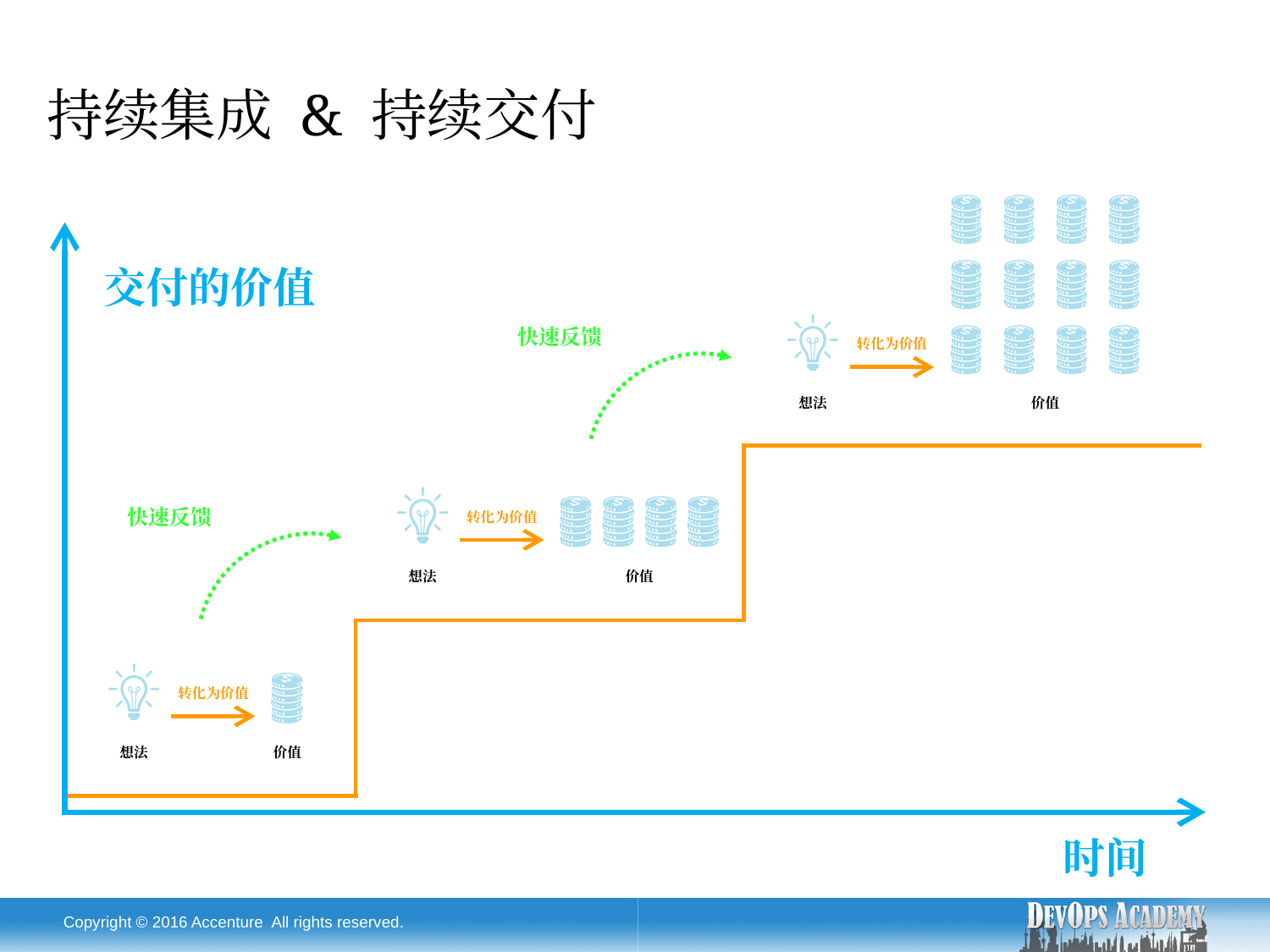

持续集成 & 持续交付

交付的价值

转化为价值
想法
价值
快速反馈

转化为价值
想法
价值

快速反馈

转化为价值
想法
价值
时间
Copyright © 2016 Accenture  All rights reserved.